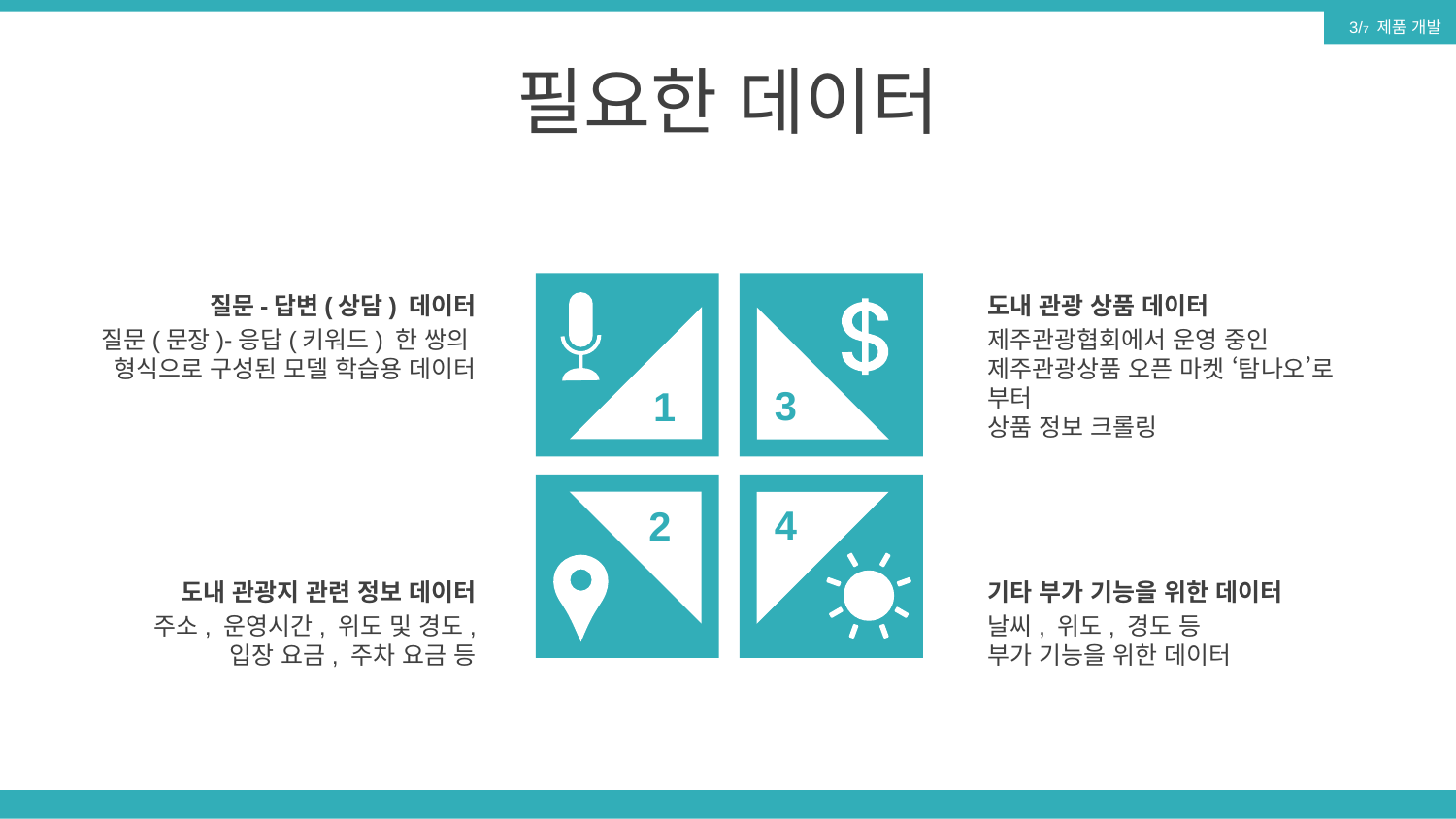

3/7 제품 개발
필요한 데이터

질문-답변(상담) 데이터
질문(문장)-응답(키워드) 한 쌍의
형식으로 구성된 모델 학습용 데이터
도내 관광 상품 데이터
제주관광협회에서 운영 중인
제주관광상품 오픈 마켓 ‘탐나오’로 부터
상품 정보 크롤링

3
1

4
2

도내 관광지 관련 정보 데이터
주소, 운영시간, 위도 및 경도,
입장 요금, 주차 요금 등
기타 부가 기능을 위한 데이터
날씨, 위도, 경도 등
부가 기능을 위한 데이터